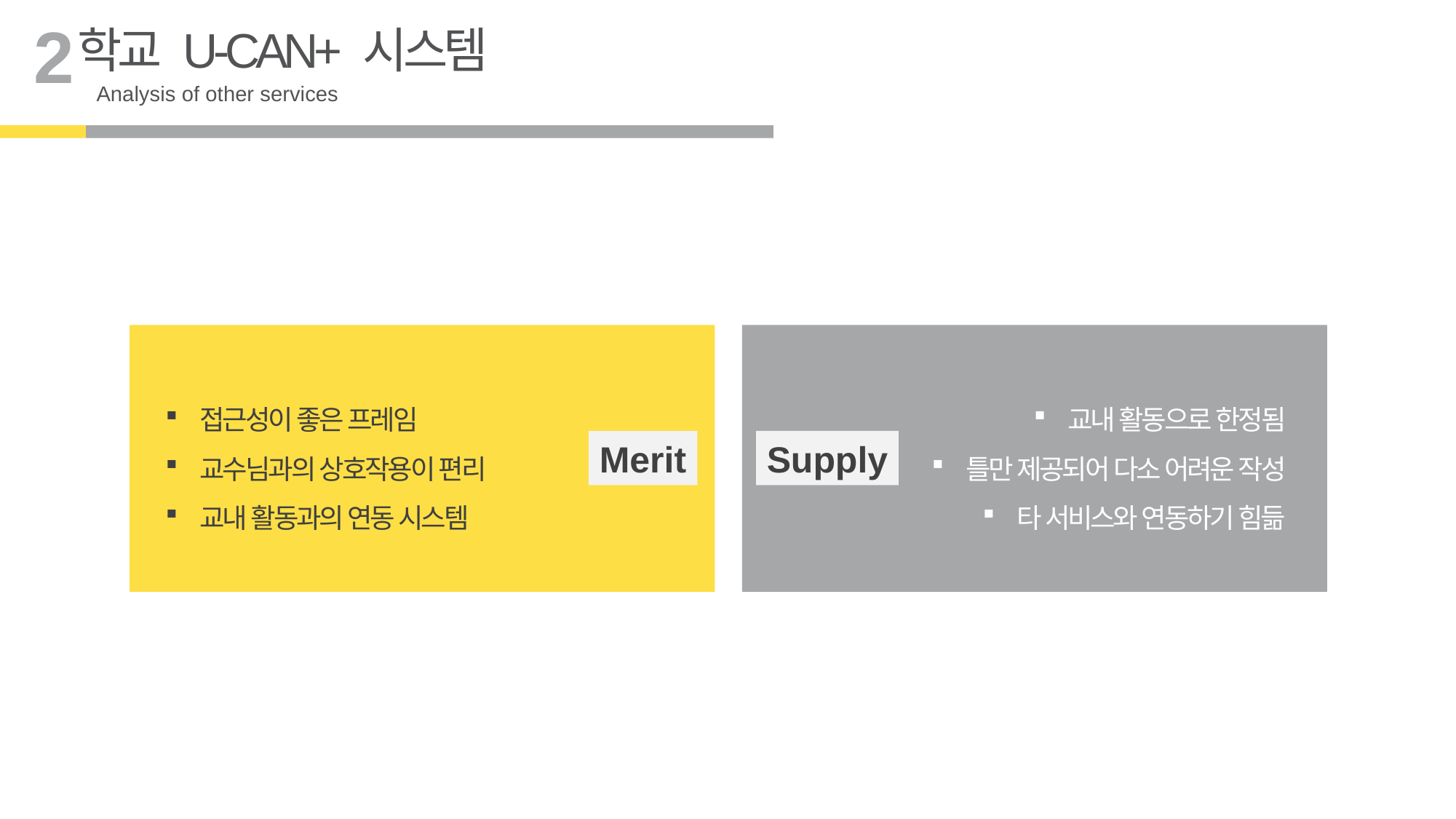

2
학교 U-CAN+ 시스템
Analysis of other services

접근성이 좋은 프레임
교수님과의 상호작용이 편리
교내 활동과의 연동 시스템
교내 활동으로 한정됨
틀만 제공되어 다소 어려운 작성
타 서비스와 연동하기 힘듦
Merit
Supply